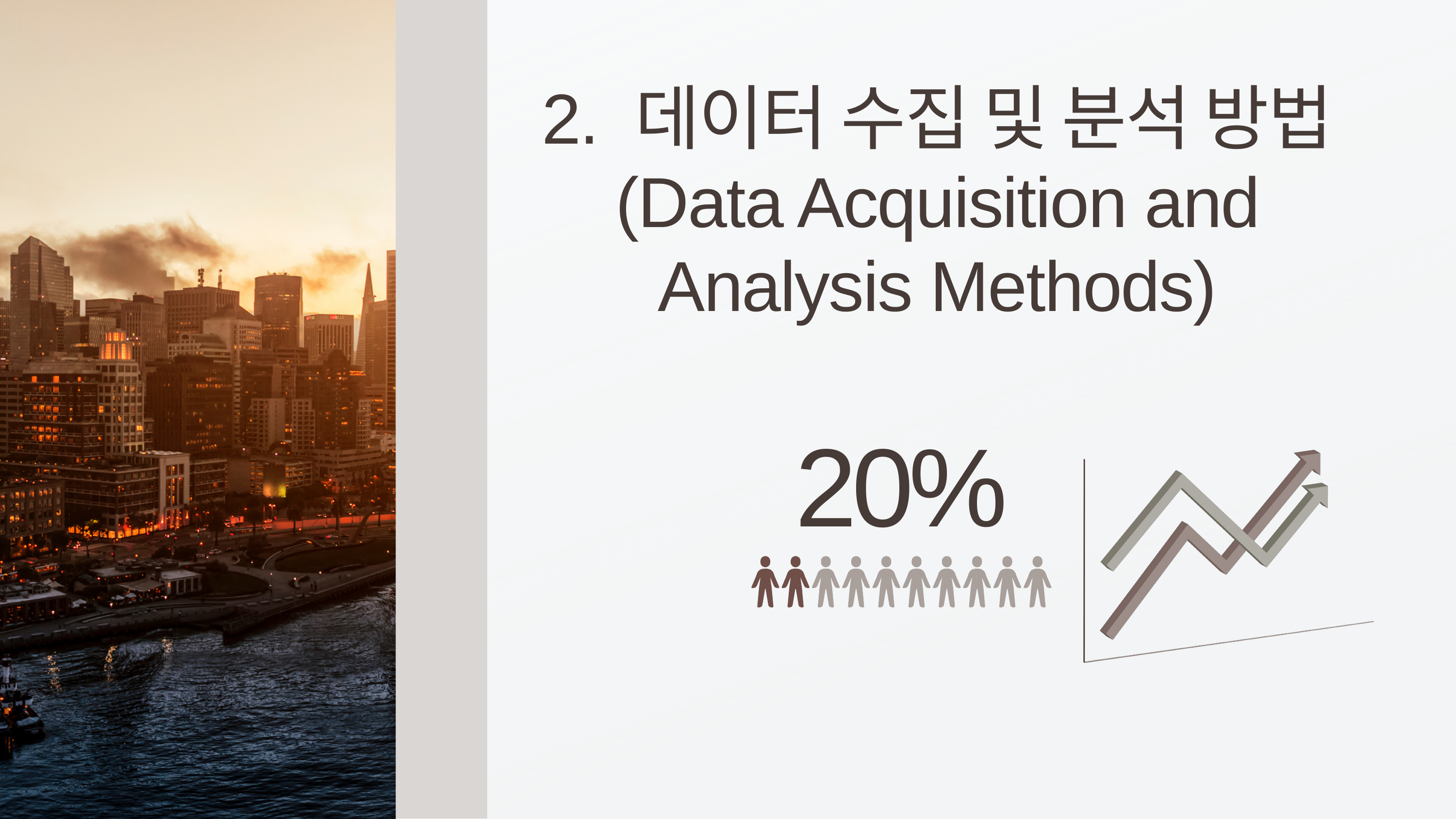

2. 데이터 수집 및 분석 방법
(Data Acquisition and Analysis Methods)
20%